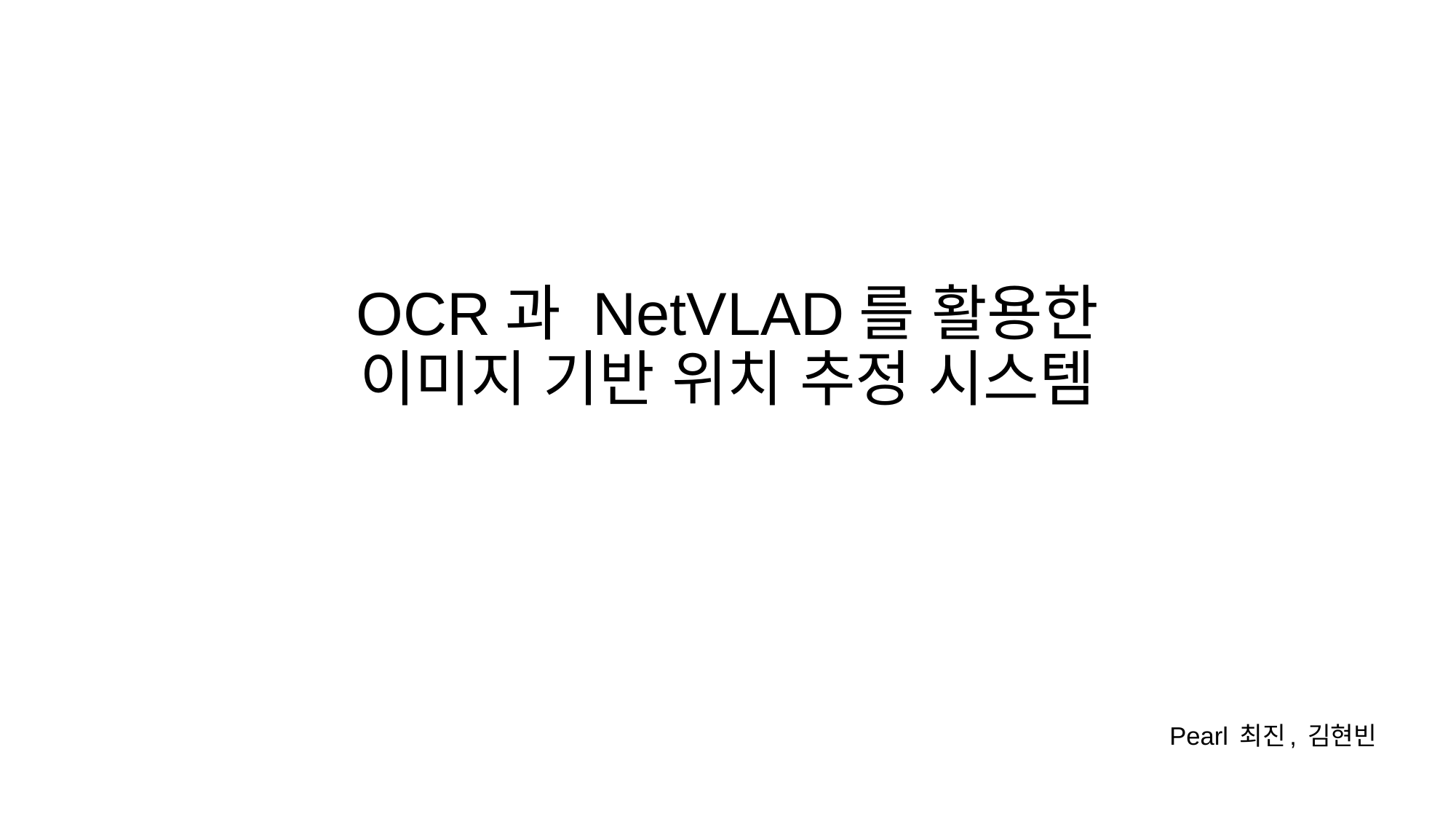

# OCR과 NetVLAD를 활용한 이미지 기반 위치 추정 시스템
Pearl 최진, 김현빈